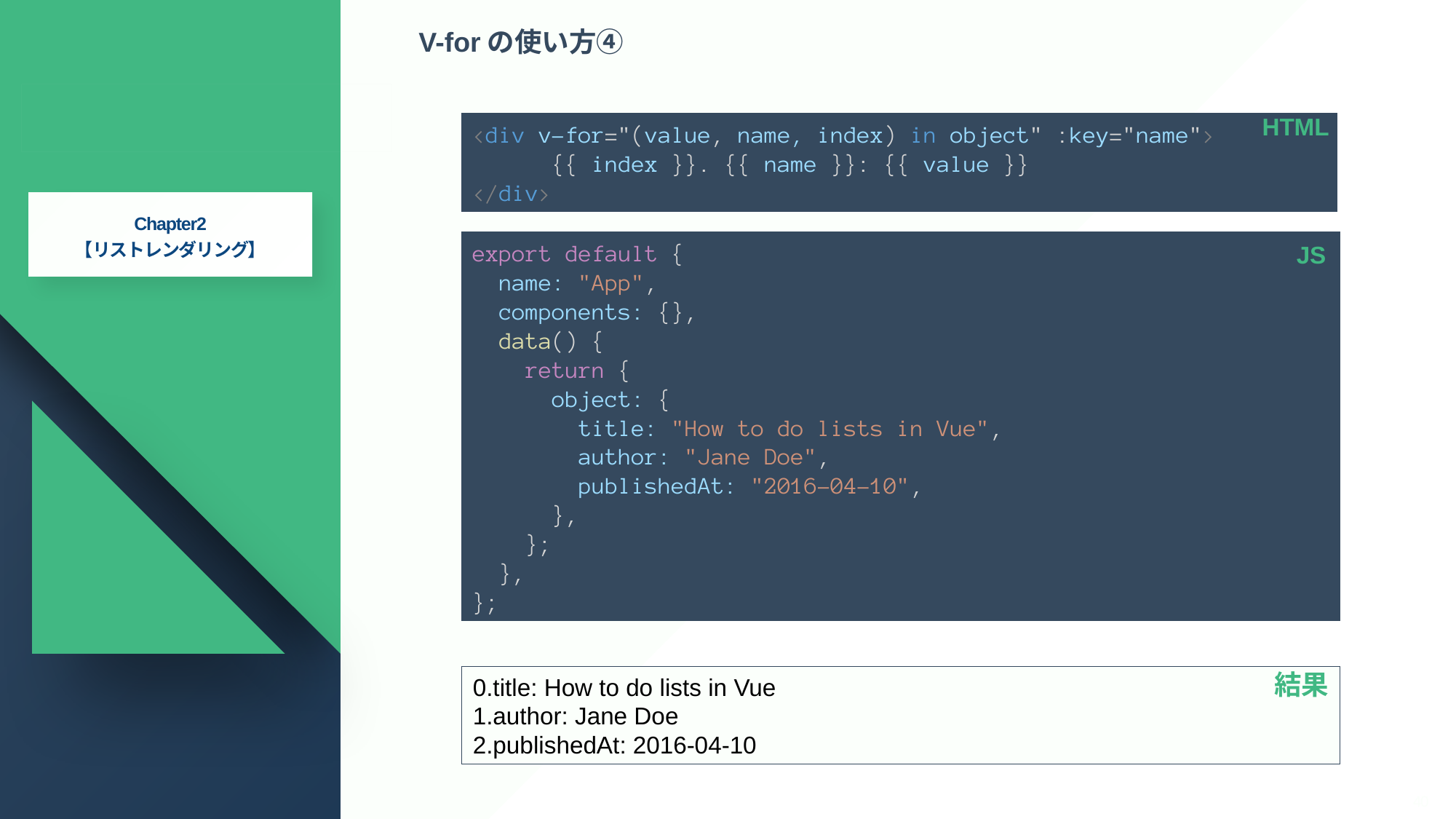

V-forの使い方④
# 2.Vue基本構文
HTML
<div v-for="(value, name, index) in object" :key="name">
      {{ index }}. {{ name }}: {{ value }}
</div>
Chapter2
【リストレンダリング】
export default {
  name: "App",
  components: {},
  data() {
    return {
      object: {
        title: "How to do lists in Vue",
        author: "Jane Doe",
        publishedAt: "2016-04-10",
      },
    };
  },
};
JS
結果
0.title: How to do lists in Vue
1.author: Jane Doe
2.publishedAt: 2016-04-10
Presentaion By  (株)パワーソフトシステム
40